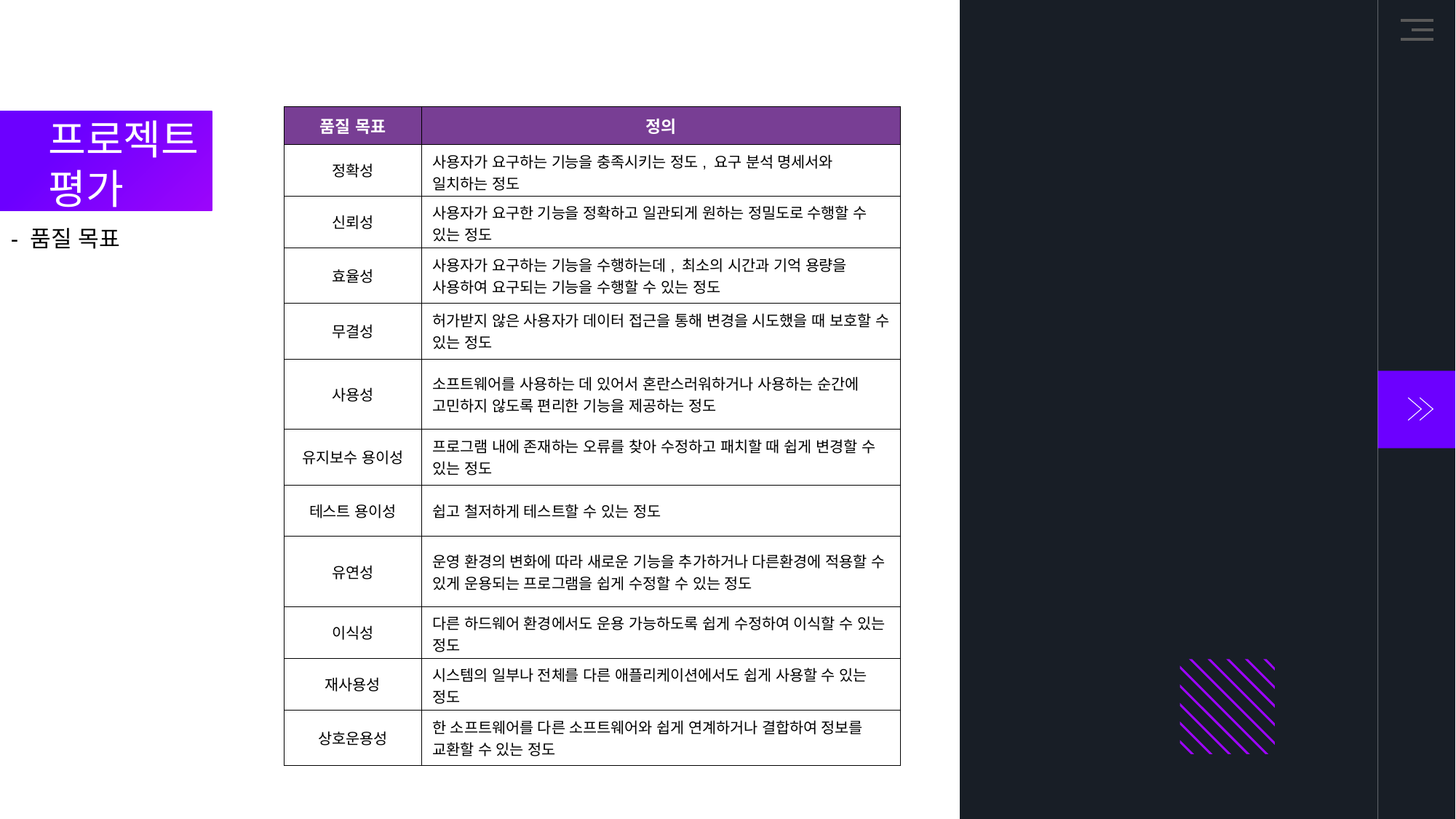

| 품질 목표 | 정의 |
| --- | --- |
| 정확성 | 사용자가 요구하는 기능을 충족시키는 정도, 요구 분석 명세서와 일치하는 정도 |
| 신뢰성 | 사용자가 요구한 기능을 정확하고 일관되게 원하는 정밀도로 수행할 수 있는 정도 |
| 효율성 | 사용자가 요구하는 기능을 수행하는데, 최소의 시간과 기억 용량을 사용하여 요구되는 기능을 수행할 수 있는 정도 |
| 무결성 | 허가받지 않은 사용자가 데이터 접근을 통해 변경을 시도했을 때 보호할 수 있는 정도 |
| 사용성 | 소프트웨어를 사용하는 데 있어서 혼란스러워하거나 사용하는 순간에 고민하지 않도록 편리한 기능을 제공하는 정도 |
| 유지보수 용이성 | 프로그램 내에 존재하는 오류를 찾아 수정하고 패치할 때 쉽게 변경할 수 있는 정도 |
| 테스트 용이성 | 쉽고 철저하게 테스트할 수 있는 정도 |
| 유연성 | 운영 환경의 변화에 따라 새로운 기능을 추가하거나 다른환경에 적용할 수 있게 운용되는 프로그램을 쉽게 수정할 수 있는 정도 |
| 이식성 | 다른 하드웨어 환경에서도 운용 가능하도록 쉽게 수정하여 이식할 수 있는 정도 |
| 재사용성 | 시스템의 일부나 전체를 다른 애플리케이션에서도 쉽게 사용할 수 있는 정도 |
| 상호운용성 | 한 소프트웨어를 다른 소프트웨어와 쉽게 연계하거나 결합하여 정보를 교환할 수 있는 정도 |
프로젝트
평가

- 품질 목표